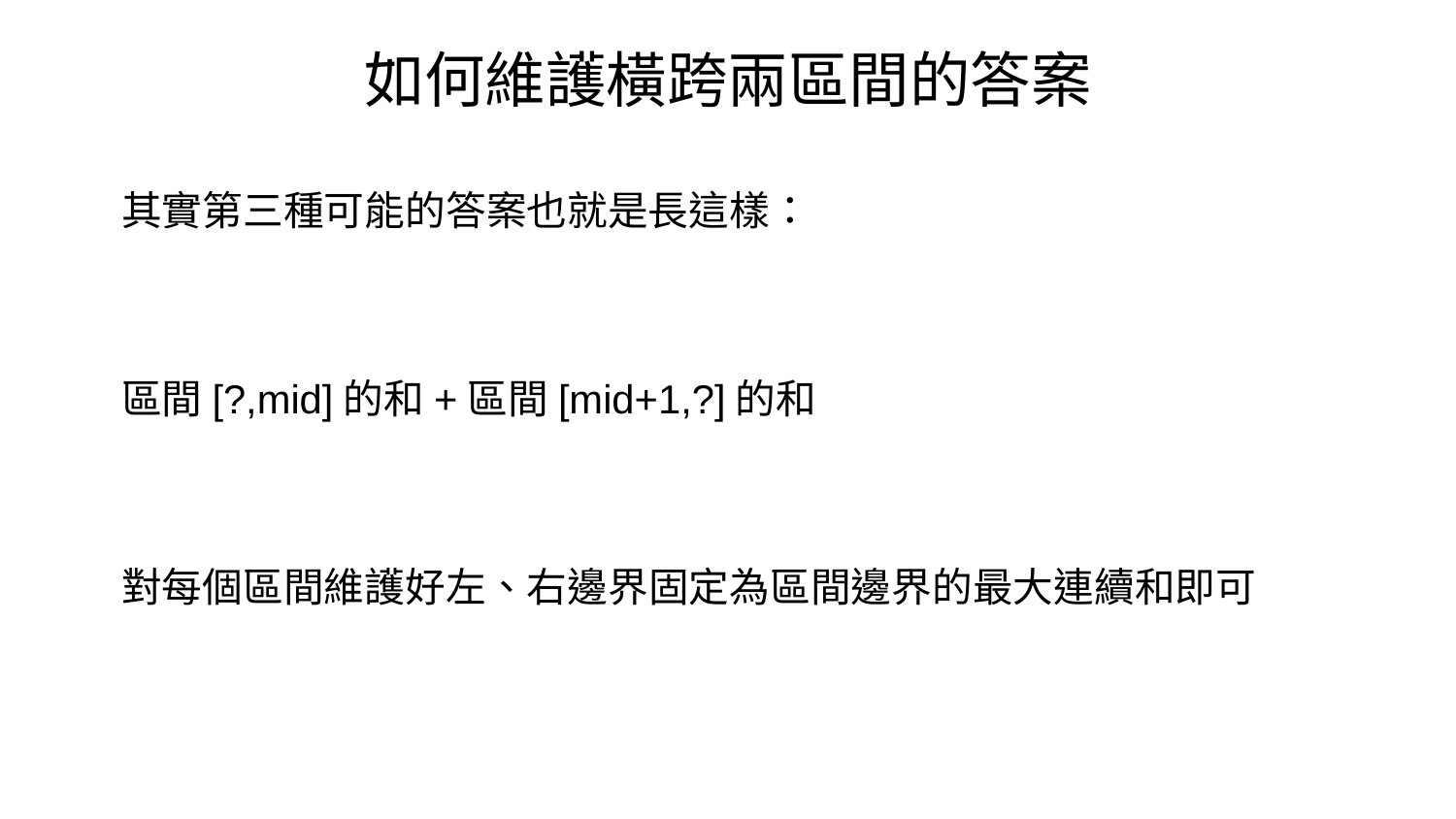

如何維護橫跨兩區間的答案
其實第三種可能的答案也就是長這樣：

區間[?,mid]的和+區間[mid+1,?]的和
對每個區間維護好左、右邊界固定為區間邊界的最大連續和即可